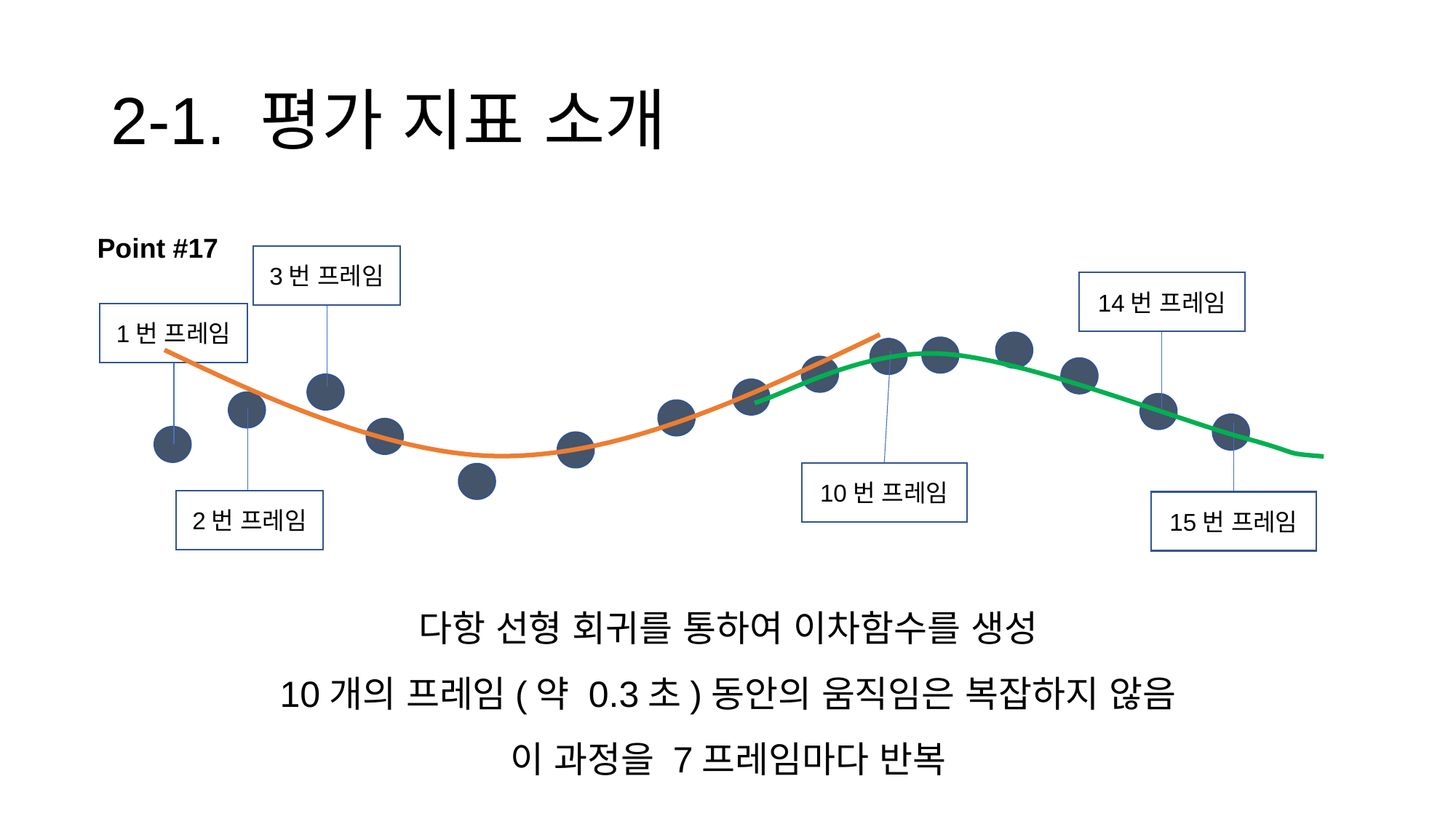

# 2-1. 평가 지표 소개
Point #17
3번 프레임
14번 프레임

1번 프레임

10번 프레임

2번 프레임
15번 프레임
다항 선형 회귀를 통하여 이차함수를 생성
10개의 프레임(약 0.3초)동안의 움직임은 복잡하지 않음
이 과정을 7프레임마다 반복